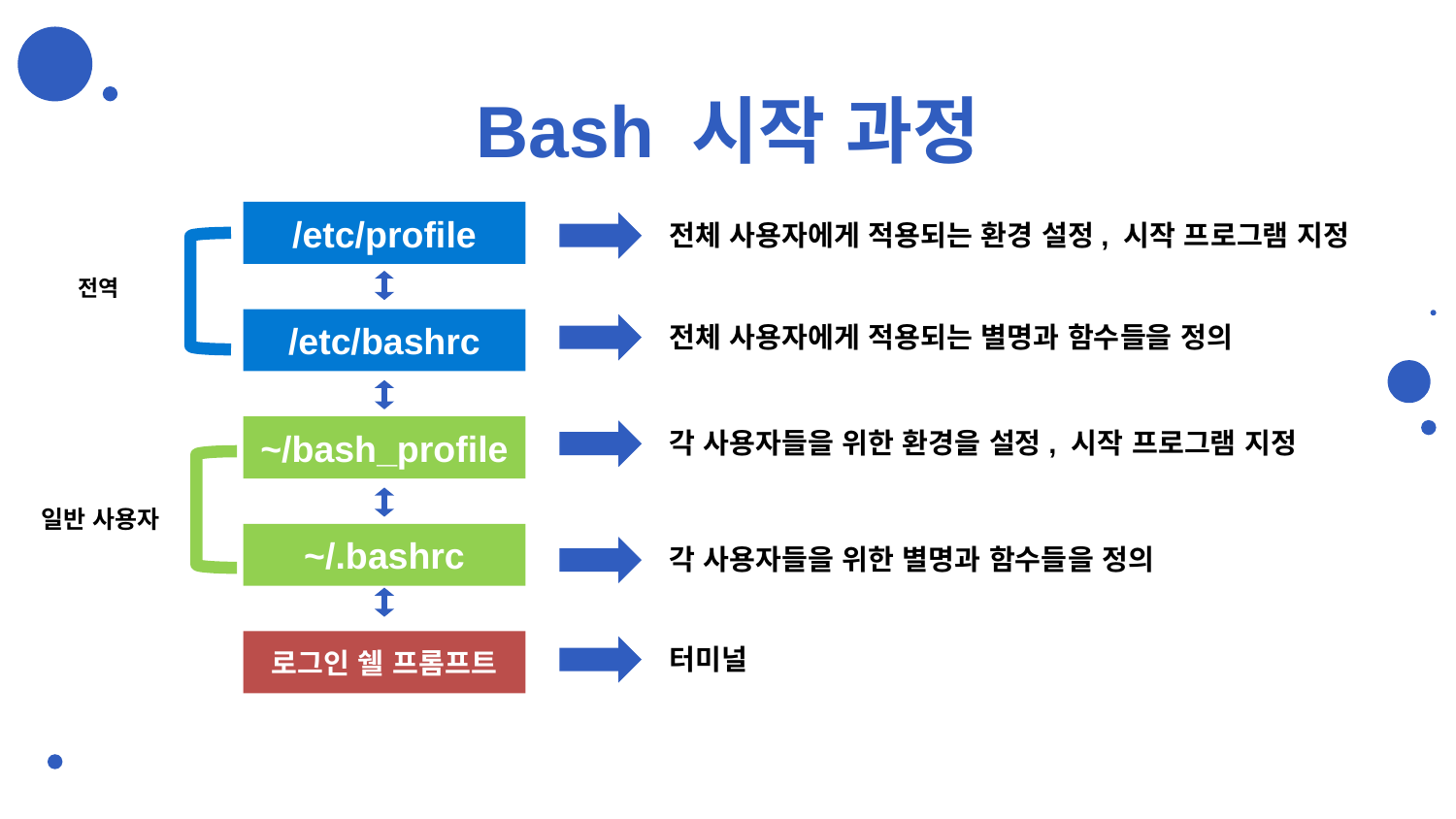

# Bash 시작 과정
/etc/profile
전체 사용자에게 적용되는 환경 설정, 시작 프로그램 지정

전역

전체 사용자에게 적용되는 별명과 함수들을 정의
/etc/bashrc

각 사용자들을 위한 환경을 설정, 시작 프로그램 지정
~/bash_profile

일반 사용자

~/.bashrc
각 사용자들을 위한 별명과 함수들을 정의

터미널
로그인 쉘 프롬프트